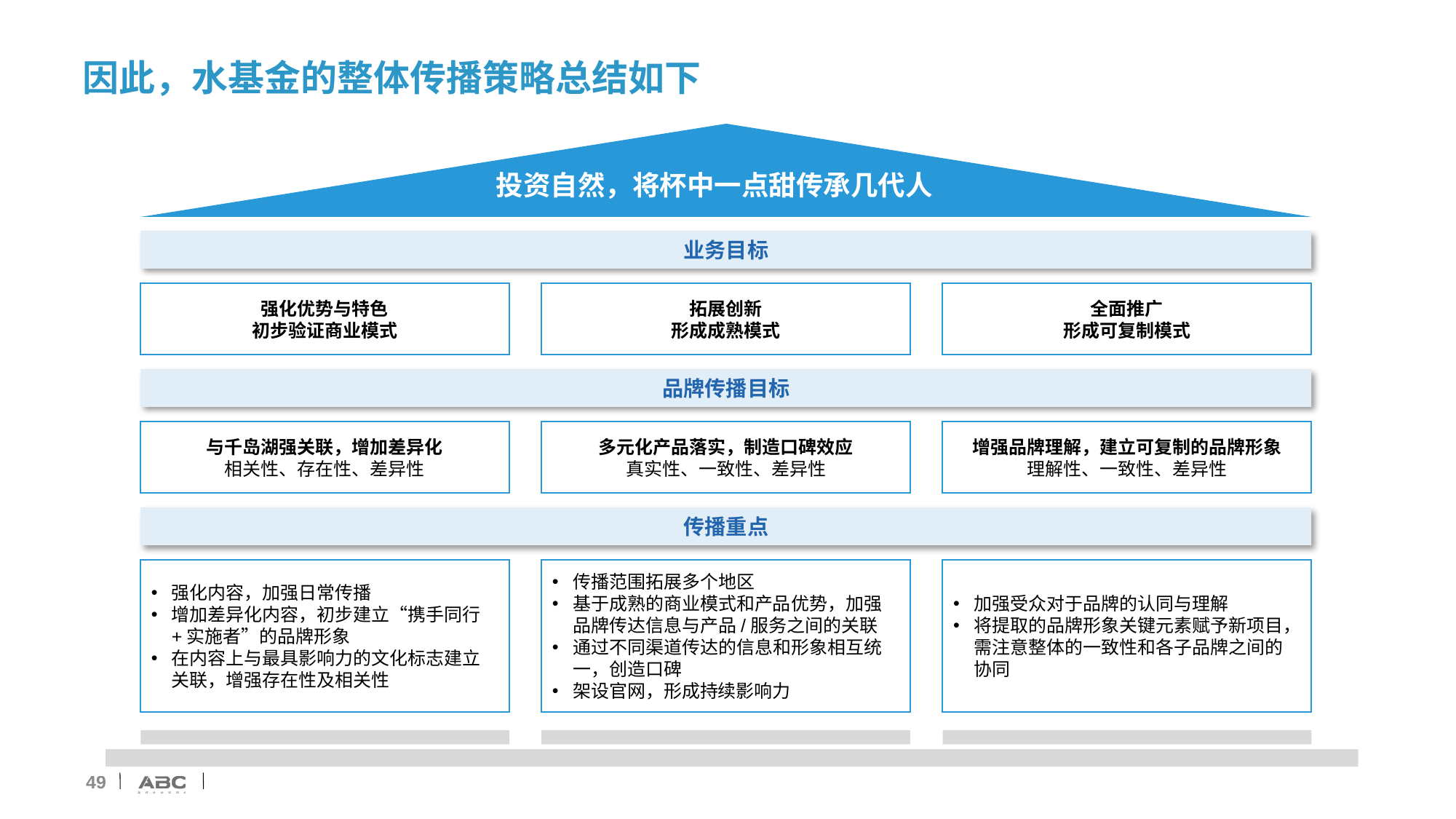

# 因此，水基金的整体传播策略总结如下

投资自然，将杯中一点甜传承几代人
业务目标
强化优势与特色
初步验证商业模式
拓展创新
形成成熟模式
全面推广
形成可复制模式
品牌传播目标
与千岛湖强关联，增加差异化
相关性、存在性、差异性
多元化产品落实，制造口碑效应
真实性、一致性、差异性
增强品牌理解，建立可复制的品牌形象
理解性、一致性、差异性
传播重点
强化内容，加强日常传播
增加差异化内容，初步建立“携手同行+实施者”的品牌形象
在内容上与最具影响力的文化标志建立关联，增强存在性及相关性
传播范围拓展多个地区
基于成熟的商业模式和产品优势，加强品牌传达信息与产品/服务之间的关联
通过不同渠道传达的信息和形象相互统一，创造口碑
架设官网，形成持续影响力
加强受众对于品牌的认同与理解
将提取的品牌形象关键元素赋予新项目，需注意整体的一致性和各子品牌之间的协同

49